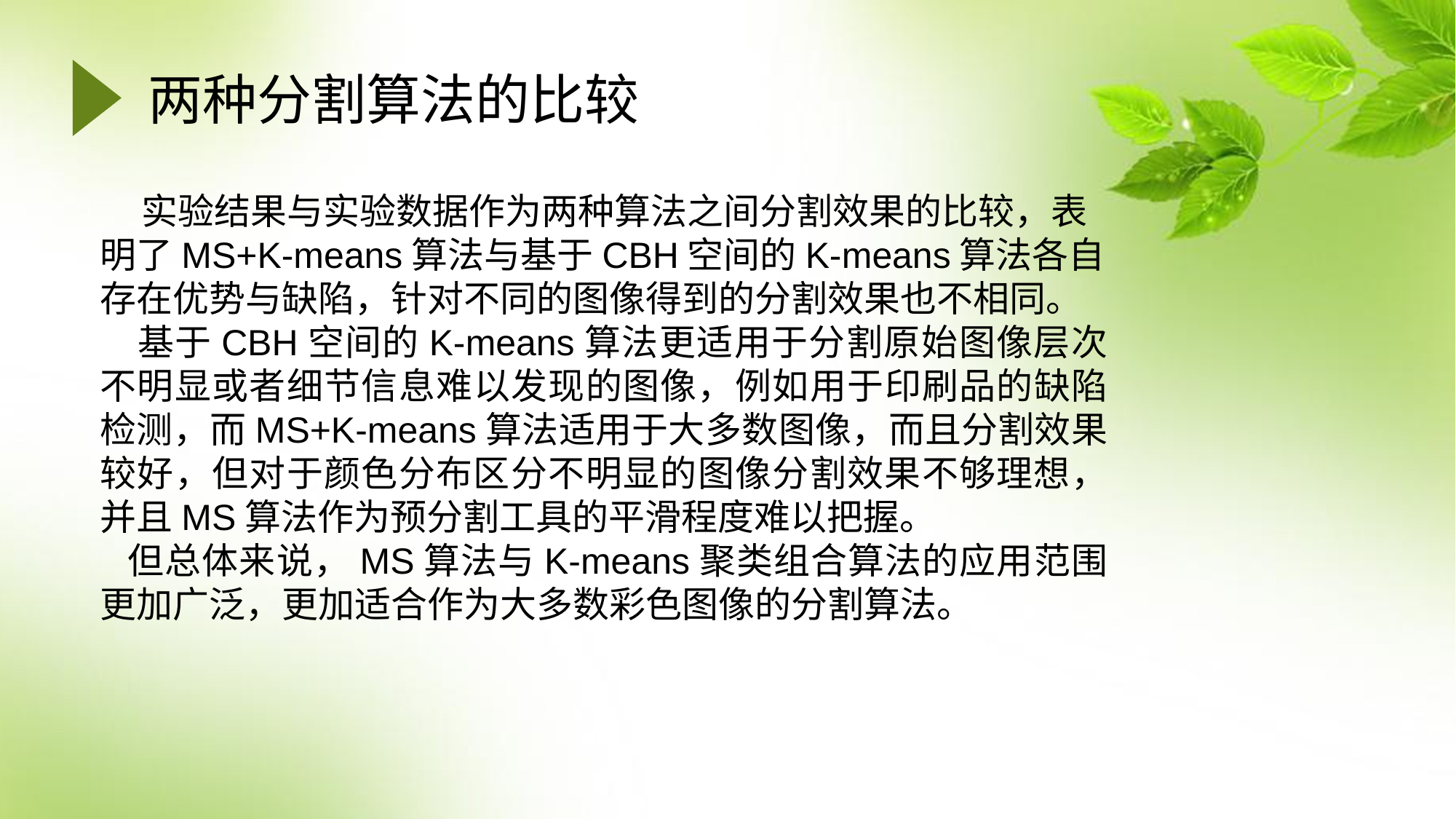

# 两种分割算法的比较
    实验结果与实验数据作为两种算法之间分割效果的比较，表明了MS+K-means算法与基于CBH空间的K-means算法各自存在优势与缺陷，针对不同的图像得到的分割效果也不相同。
   基于CBH空间的K-means算法更适用于分割原始图像层次不明显或者细节信息难以发现的图像，例如用于印刷品的缺陷检测，而MS+K-means算法适用于大多数图像，而且分割效果较好，但对于颜色分布区分不明显的图像分割效果不够理想，并且MS算法作为预分割工具的平滑程度难以把握。
  但总体来说，MS算法与K-means聚类组合算法的应用范围更加广泛，更加适合作为大多数彩色图像的分割算法。